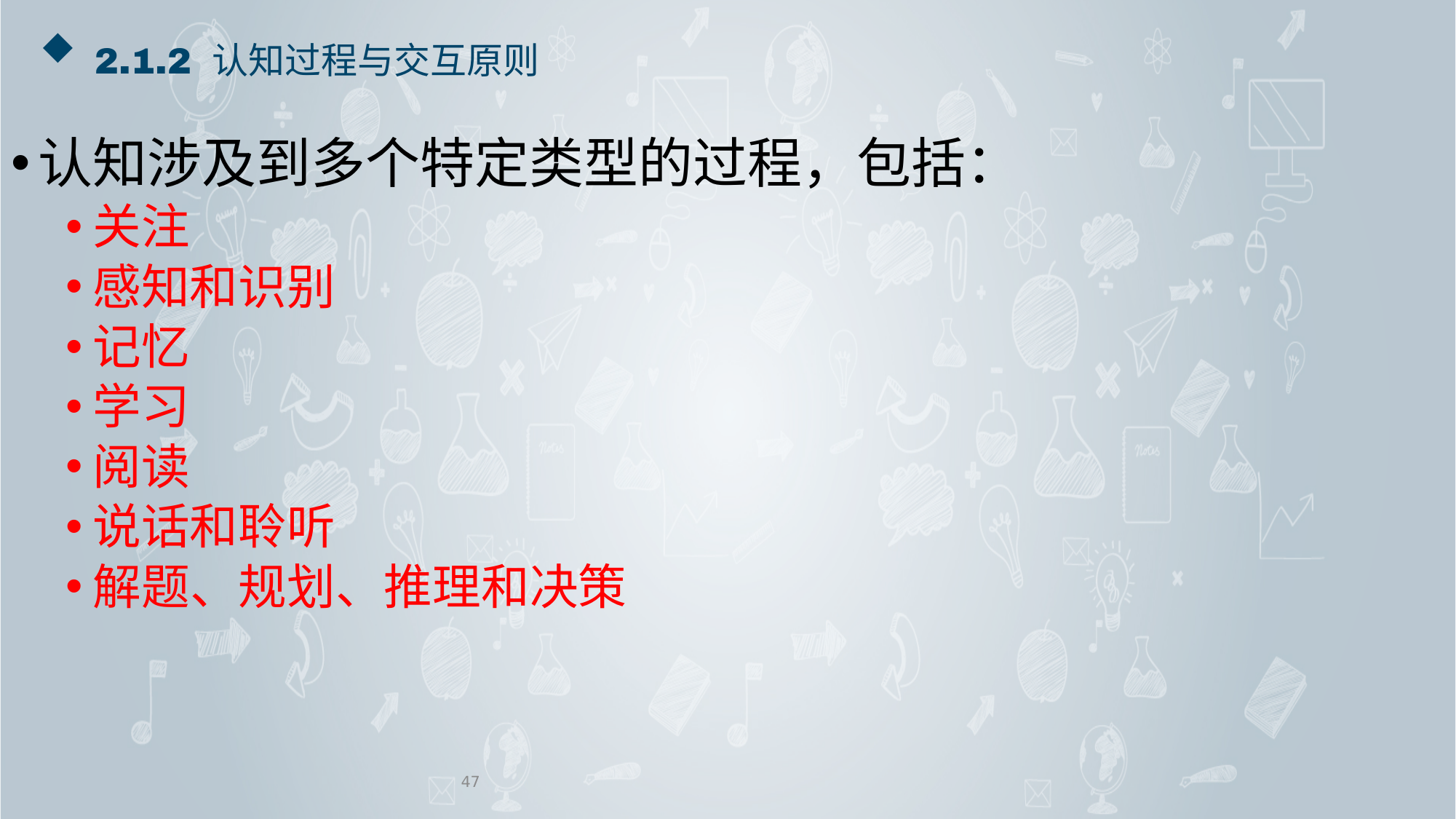

# 2.1.2 认知过程与交互原则
认知涉及到多个特定类型的过程，包括：
关注
感知和识别
记忆
学习
阅读
说话和聆听
解题、规划、推理和决策
47